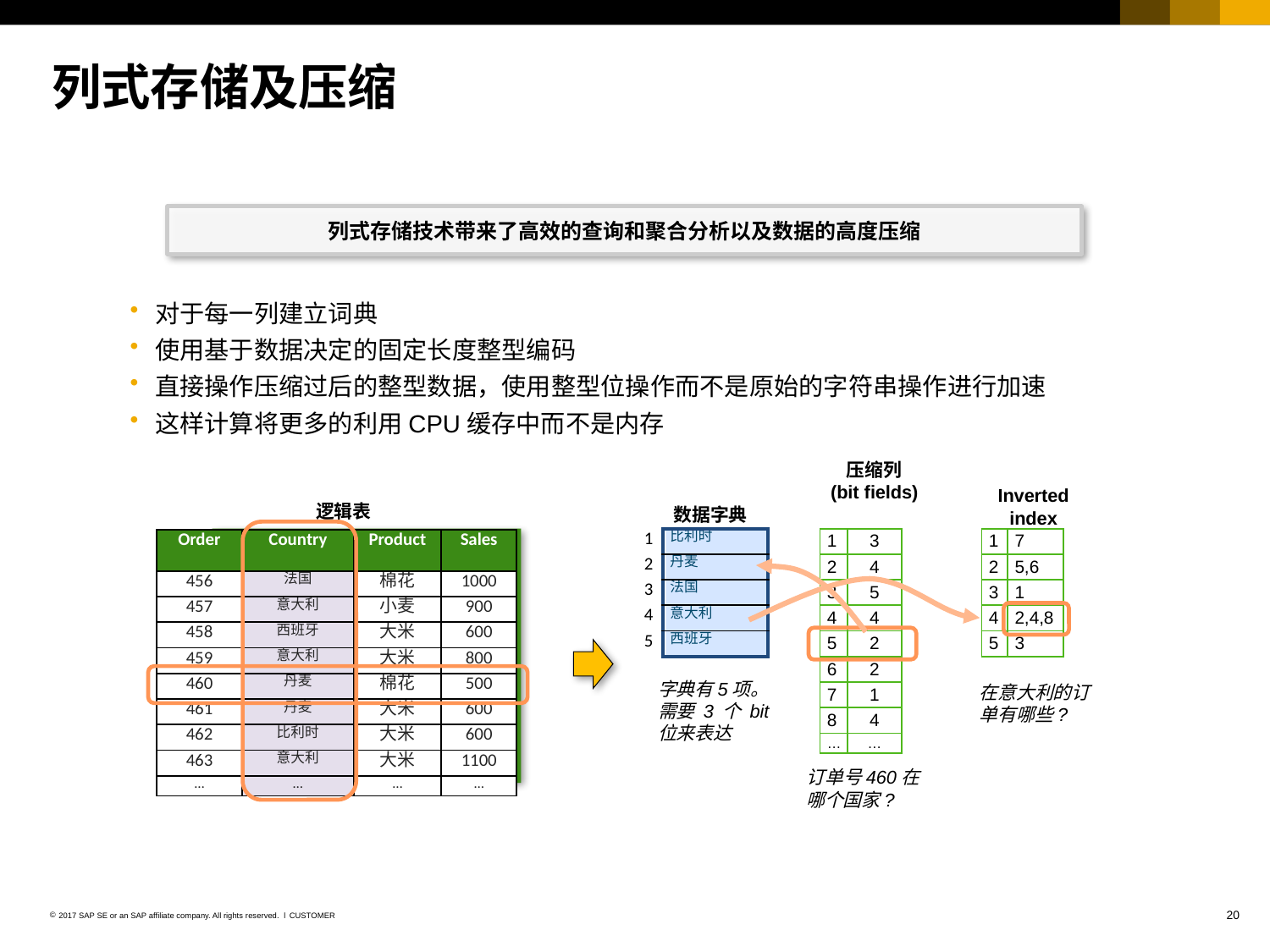

# 列式存储及压缩
列式存储技术带来了高效的查询和聚合分析以及数据的高度压缩
对于每一列建立词典
使用基于数据决定的固定长度整型编码
直接操作压缩过后的整型数据，使用整型位操作而不是原始的字符串操作进行加速
这样计算将更多的利用CPU缓存中而不是内存
压缩列
(bit fields)
Inverted
index
逻辑表
数据字典

| 1 | 比利时 |
| --- | --- |
| 2 | 丹麦 |
| 3 | 法国 |
| 4 | 意大利 |
| 5 | 西班牙 |
| 1 | 3 |
| --- | --- |
| 2 | 4 |
| 3 | 5 |
| 4 | 4 |
| 5 | 2 |
| 6 | 2 |
| 7 | 1 |
| 8 | 4 |
| … | … |
| 1 | 7 |
| --- | --- |
| 2 | 5,6 |
| 3 | 1 |
| 4 | 2,4,8 |
| 5 | 3 |

| Order | Country | Product | Sales |
| --- | --- | --- | --- |
| 456 | 法国 | 棉花 | 1000 |
| 457 | 意大利 | 小麦 | 900 |
| 458 | 西班牙 | 大米 | 600 |
| 459 | 意大利 | 大米 | 800 |
| 460 | 丹麦 | 棉花 | 500 |
| 461 | 丹麦 | 大米 | 600 |
| 462 | 比利时 | 大米 | 600 |
| 463 | 意大利 | 大米 | 1100 |
| … | … | … | … |

字典有5项。需要 3 个 bit位来表达
在意大利的订单有哪些?
订单号460在哪个国家?